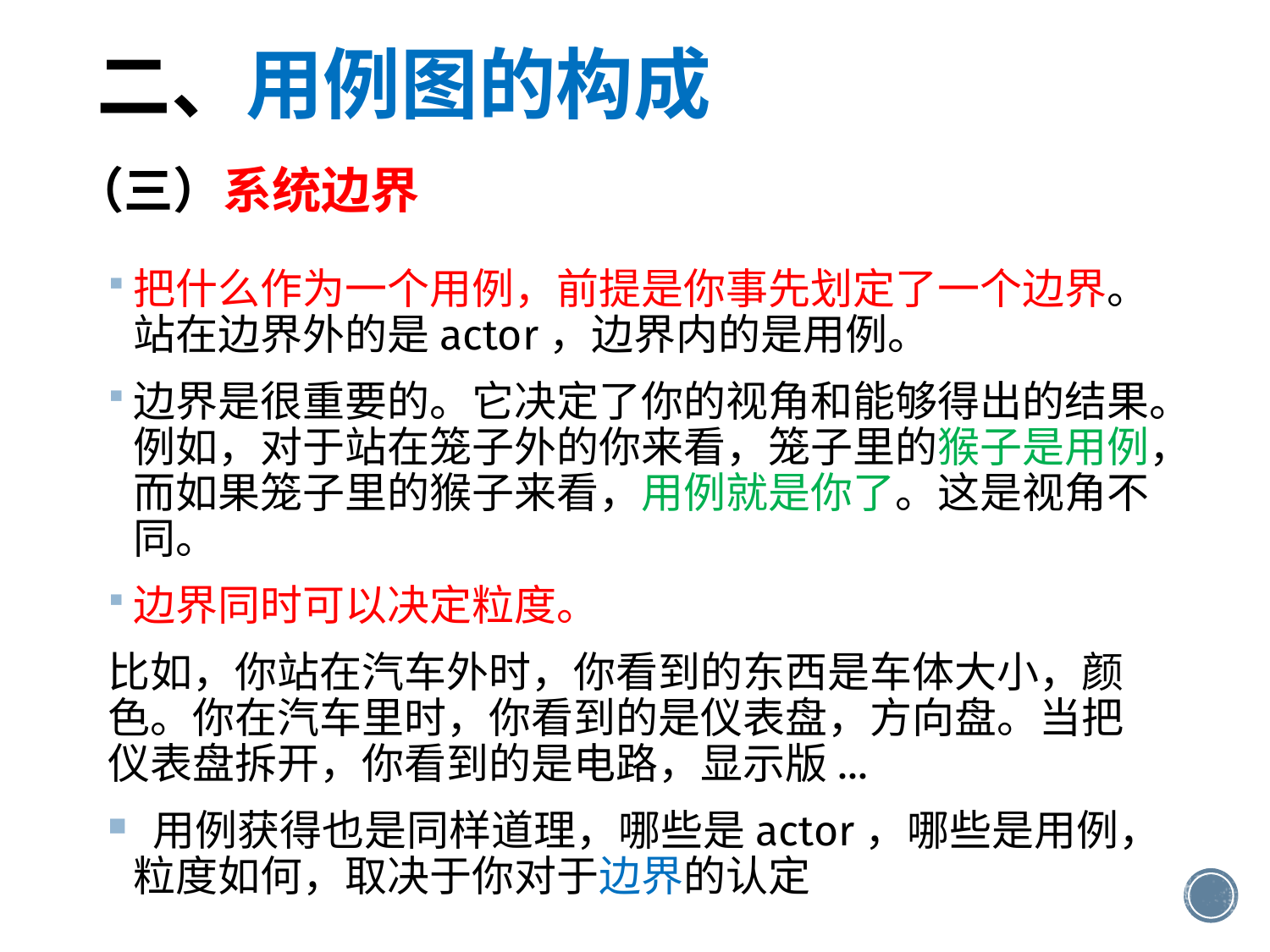

二、用例图的构成
（三）系统边界
把什么作为一个用例，前提是你事先划定了一个边界。站在边界外的是actor，边界内的是用例。
边界是很重要的。它决定了你的视角和能够得出的结果。例如，对于站在笼子外的你来看，笼子里的猴子是用例，而如果笼子里的猴子来看，用例就是你了。这是视角不同。
边界同时可以决定粒度。
比如，你站在汽车外时，你看到的东西是车体大小，颜色。你在汽车里时，你看到的是仪表盘，方向盘。当把仪表盘拆开，你看到的是电路，显示版...
 用例获得也是同样道理，哪些是actor，哪些是用例，粒度如何，取决于你对于边界的认定